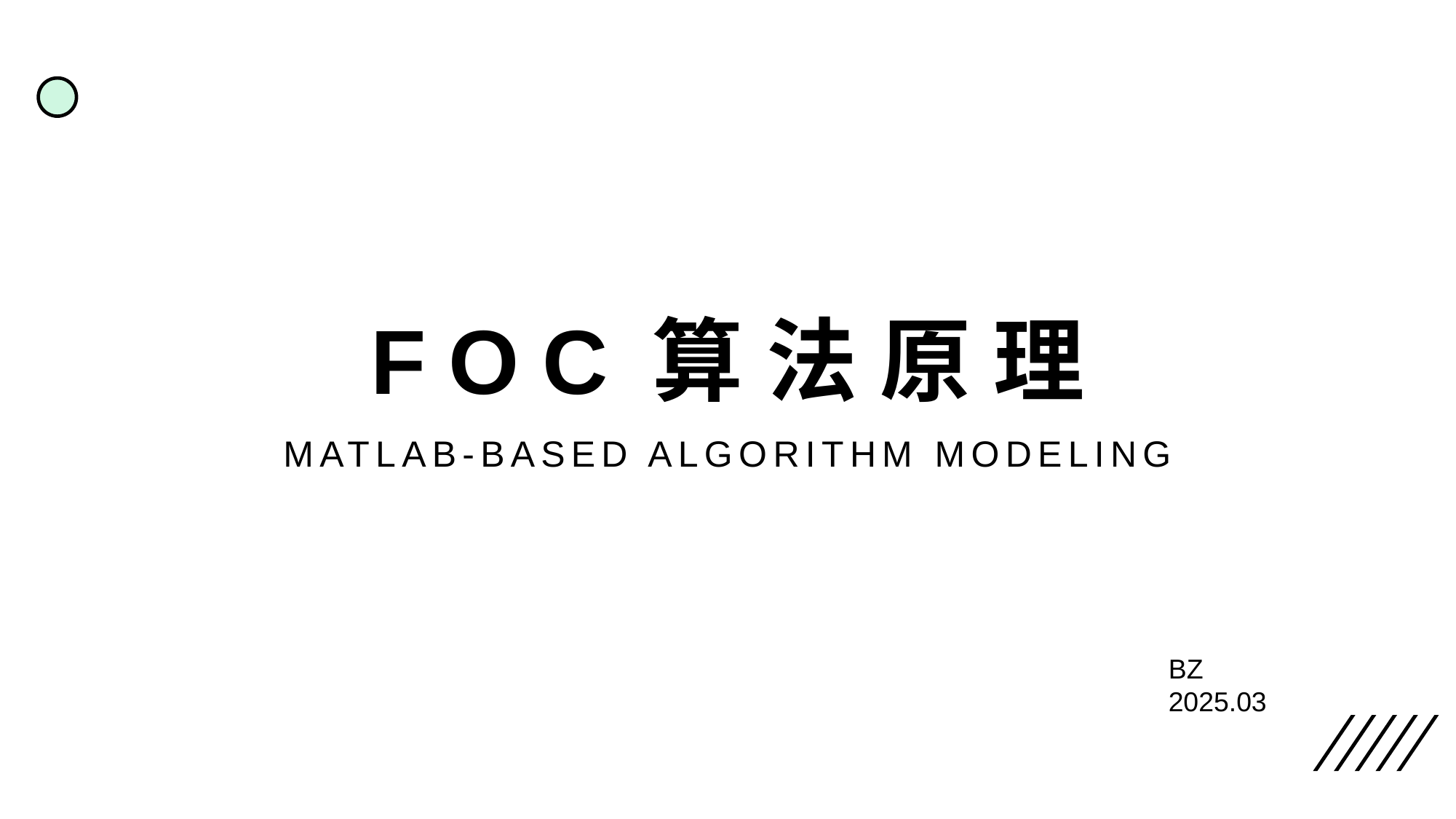

# FOC算法原理
MATLAB-Based Algorithm Modeling
BZ
2025.03